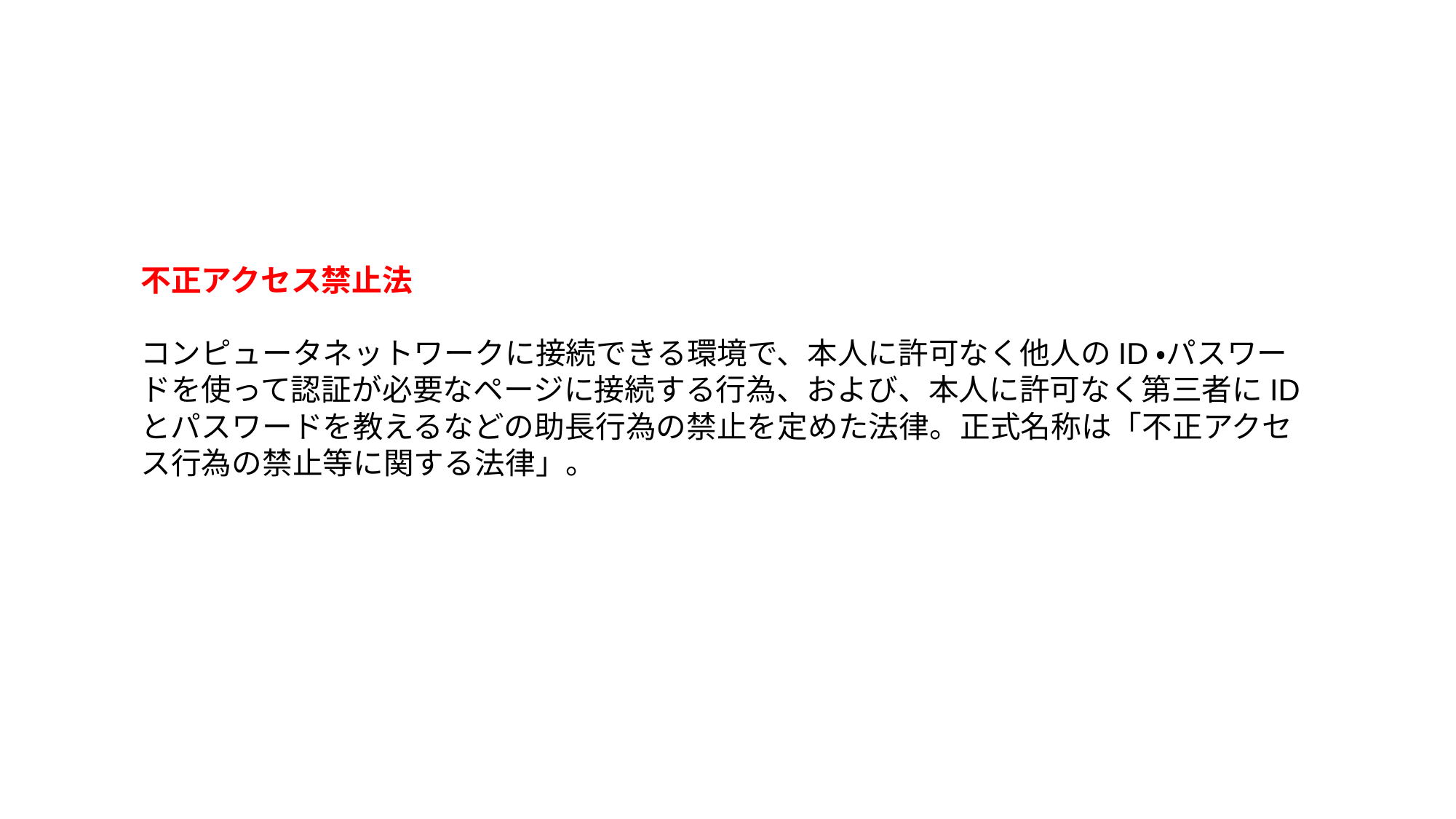

不正アクセス禁止法

コンピュータネットワークに接続できる環境で、本人に許可なく他人のID・パスワードを使って認証が必要なページに接続する行為、および、本人に許可なく第三者にIDとパスワードを教えるなどの助長行為の禁止を定めた法律。正式名称は「不正アクセス行為の禁止等に関する法律」。